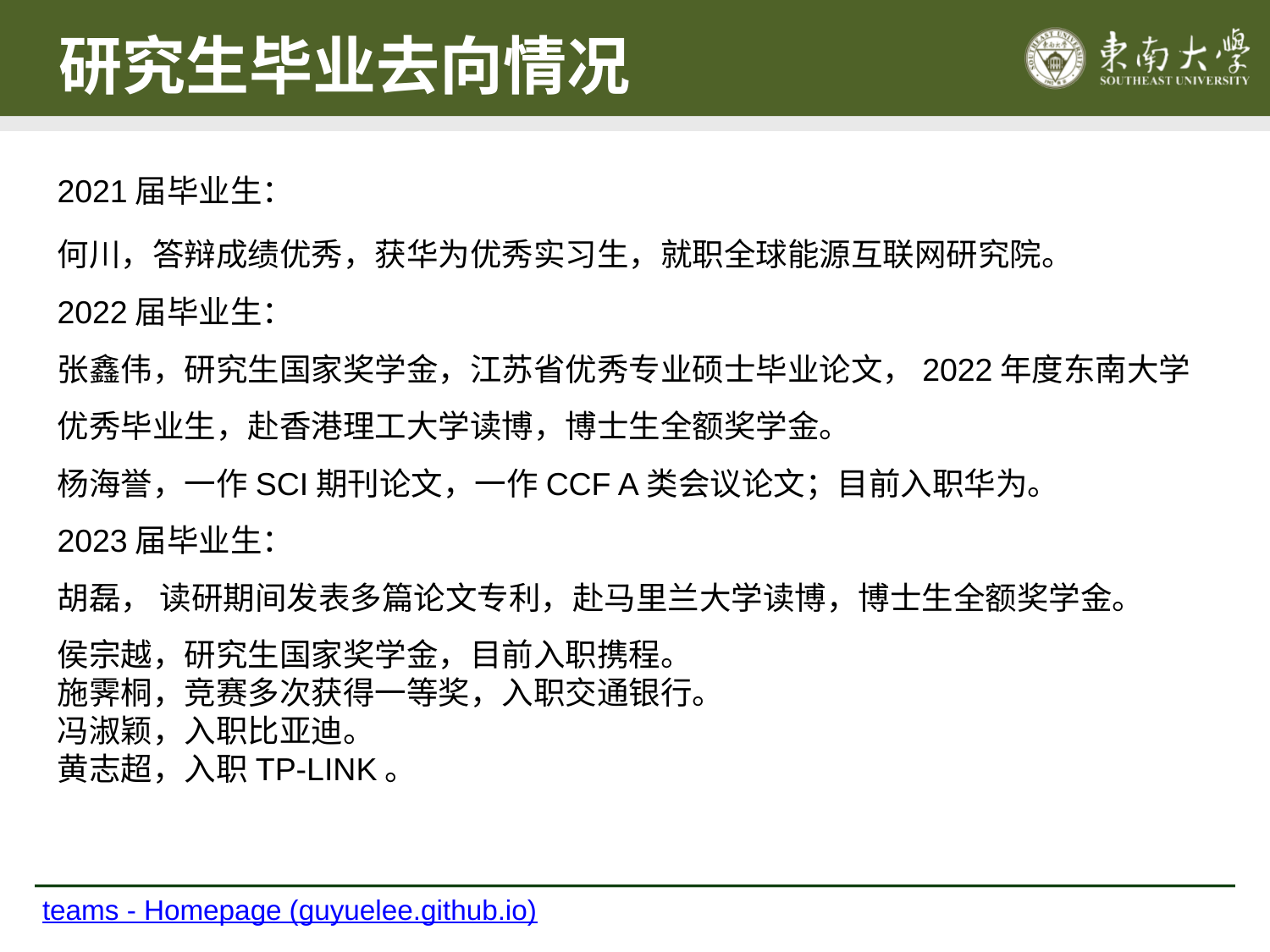

研究生毕业去向情况
2021届毕业生：
何川，答辩成绩优秀，获华为优秀实习生，就职全球能源互联网研究院。
2022届毕业生：
张鑫伟，研究生国家奖学金，江苏省优秀专业硕士毕业论文，2022年度东南大学优秀毕业生，赴香港理工大学读博，博士生全额奖学金。
杨海誉，一作SCI期刊论文，一作CCF A类会议论文；目前入职华为。
2023届毕业生：
胡磊， 读研期间发表多篇论文专利，赴马里兰大学读博，博士生全额奖学金。
侯宗越，研究生国家奖学金，目前入职携程。
施霁桐，竞赛多次获得一等奖，入职交通银行。
冯淑颖，入职比亚迪。
黄志超，入职TP-LINK。

teams - Homepage (guyuelee.github.io)